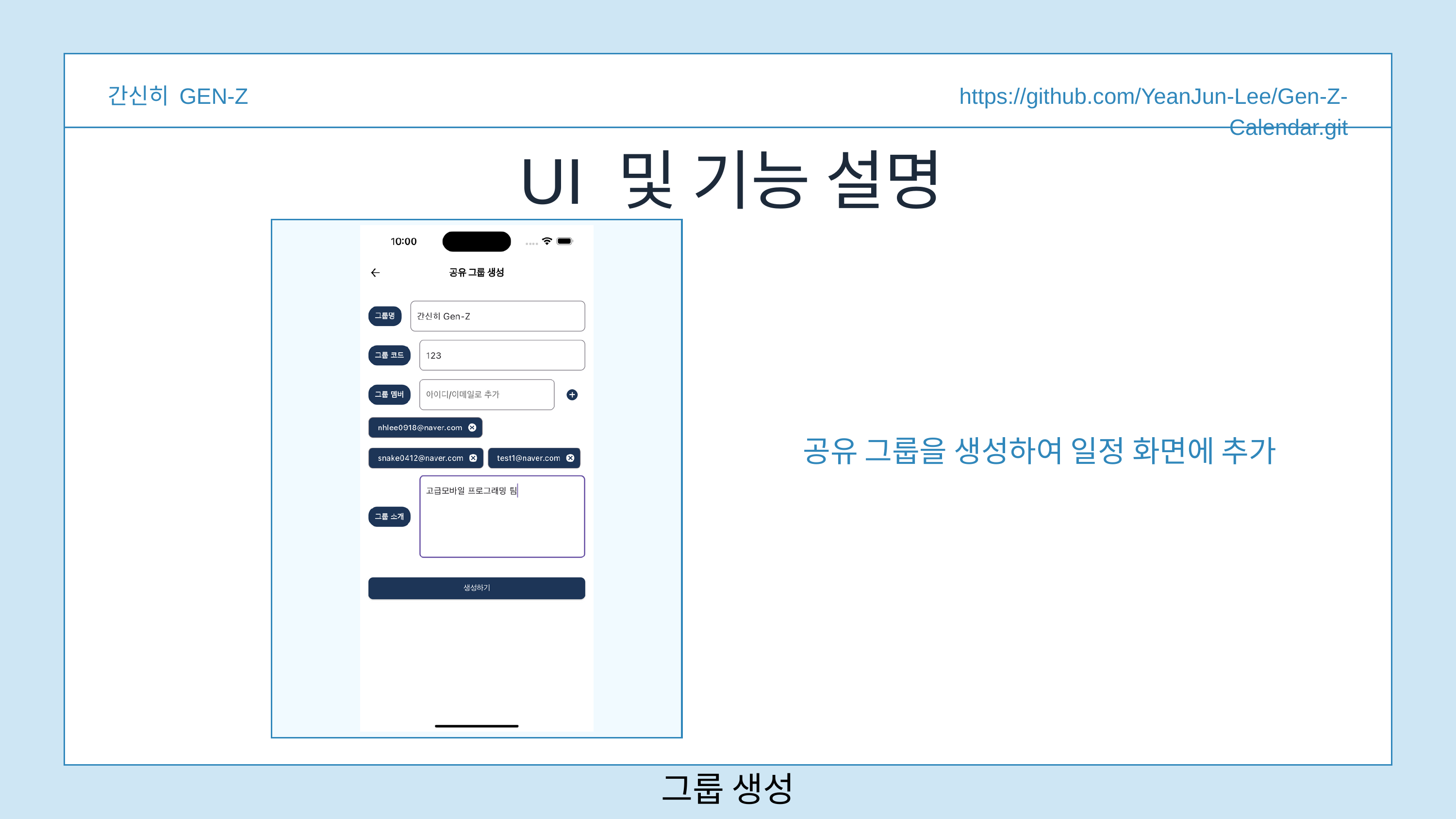

간신히 GEN-Z
https://github.com/YeanJun-Lee/Gen-Z-Calendar.git
UI 및 기능 설명

공유 그룹을 생성하여 일정 화면에 추가
그룹 생성